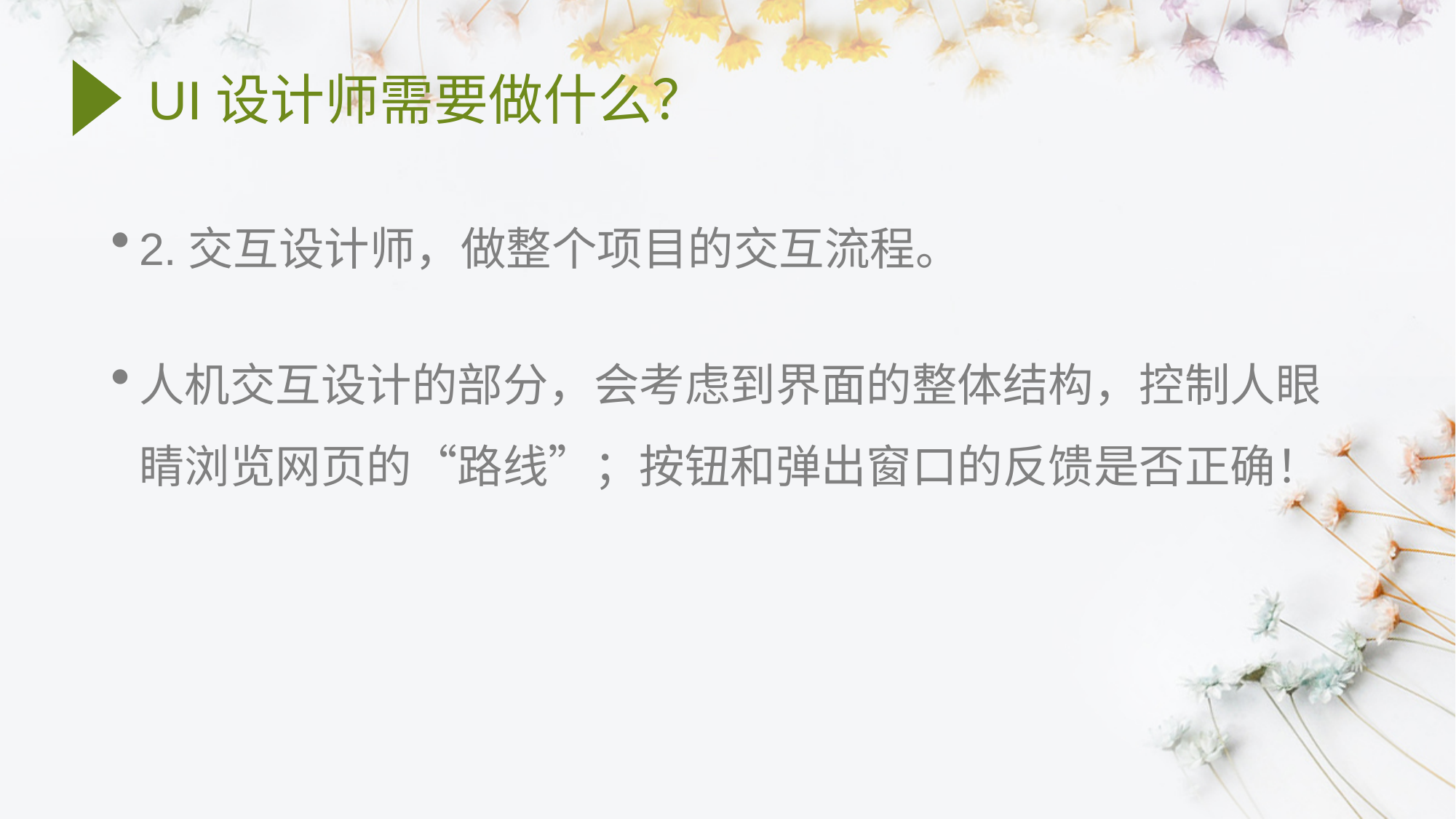

# UI设计师需要做什么？
2.交互设计师，做整个项目的交互流程。

人机交互设计的部分，会考虑到界面的整体结构，控制人眼睛浏览网页的“路线”；按钮和弹出窗口的反馈是否正确！